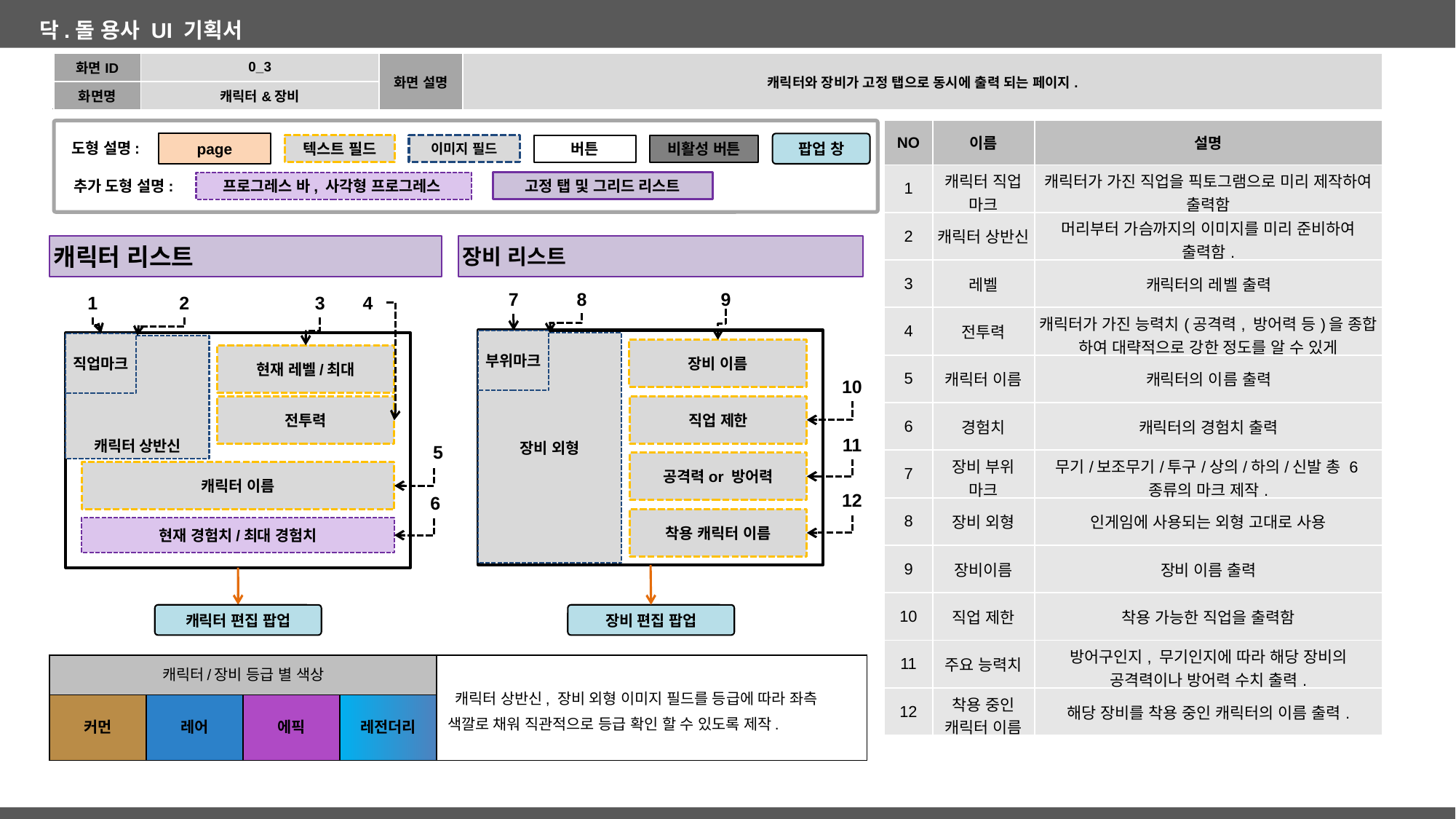

| 화면ID | 0\_3 | 화면 설명 | 캐릭터와 장비가 고정 탭으로 동시에 출력 되는 페이지. |
| --- | --- | --- | --- |
| 화면명 | 캐릭터&장비 |  |  |

| NO | 이름 | 설명 |
| --- | --- | --- |
| 1 | 캐릭터 직업 마크 | 캐릭터가 가진 직업을 픽토그램으로 미리 제작하여 출력함 |
| 2 | 캐릭터 상반신 | 머리부터 가슴까지의 이미지를 미리 준비하여 출력함. |
| 3 | 레벨 | 캐릭터의 레벨 출력 |
| 4 | 전투력 | 캐릭터가 가진 능력치(공격력, 방어력 등)을 종합 하여 대략적으로 강한 정도를 알 수 있게 |
| 5 | 캐릭터 이름 | 캐릭터의 이름 출력 |
| 6 | 경험치 | 캐릭터의 경험치 출력 |
| 7 | 장비 부위 마크 | 무기/보조무기/투구/상의/하의/신발 총 6종류의 마크 제작. |
| 8 | 장비 외형 | 인게임에 사용되는 외형 고대로 사용 |
| 9 | 장비이름 | 장비 이름 출력 |
| 10 | 직업 제한 | 착용 가능한 직업을 출력함 |
| 11 | 주요 능력치 | 방어구인지, 무기인지에 따라 해당 장비의 공격력이나 방어력 수치 출력. |
| 12 | 착용 중인 캐릭터 이름 | 해당 장비를 착용 중인 캐릭터의 이름 출력. |
page
도형 설명:
팝업 창
비활성 버튼
텍스트 필드
이미지 필드
버튼
추가 도형 설명:
프로그레스 바, 사각형 프로그레스
고정 탭 및 그리드 리스트
장비 리스트
캐릭터 리스트
7
4
8
3
1
2
9

부위마크
장비 외형
장비 이름
직업 제한
공격력or 방어력
착용 캐릭터 이름

직업마크
캐릭터 상반신
현재 레벨/최대
전투력
캐릭터 이름
현재 경험치/최대 경험치
10
11
5
12
6
캐릭터 편집 팝업
장비 편집 팝업
| 캐릭터/장비 등급 별 색상 |  |  |  | 캐릭터 상반신, 장비 외형 이미지 필드를 등급에 따라 좌측 색깔로 채워 직관적으로 등급 확인 할 수 있도록 제작. |
| --- | --- | --- | --- | --- |
| 커먼 | 레어 | 에픽 | 레전더리 |  |